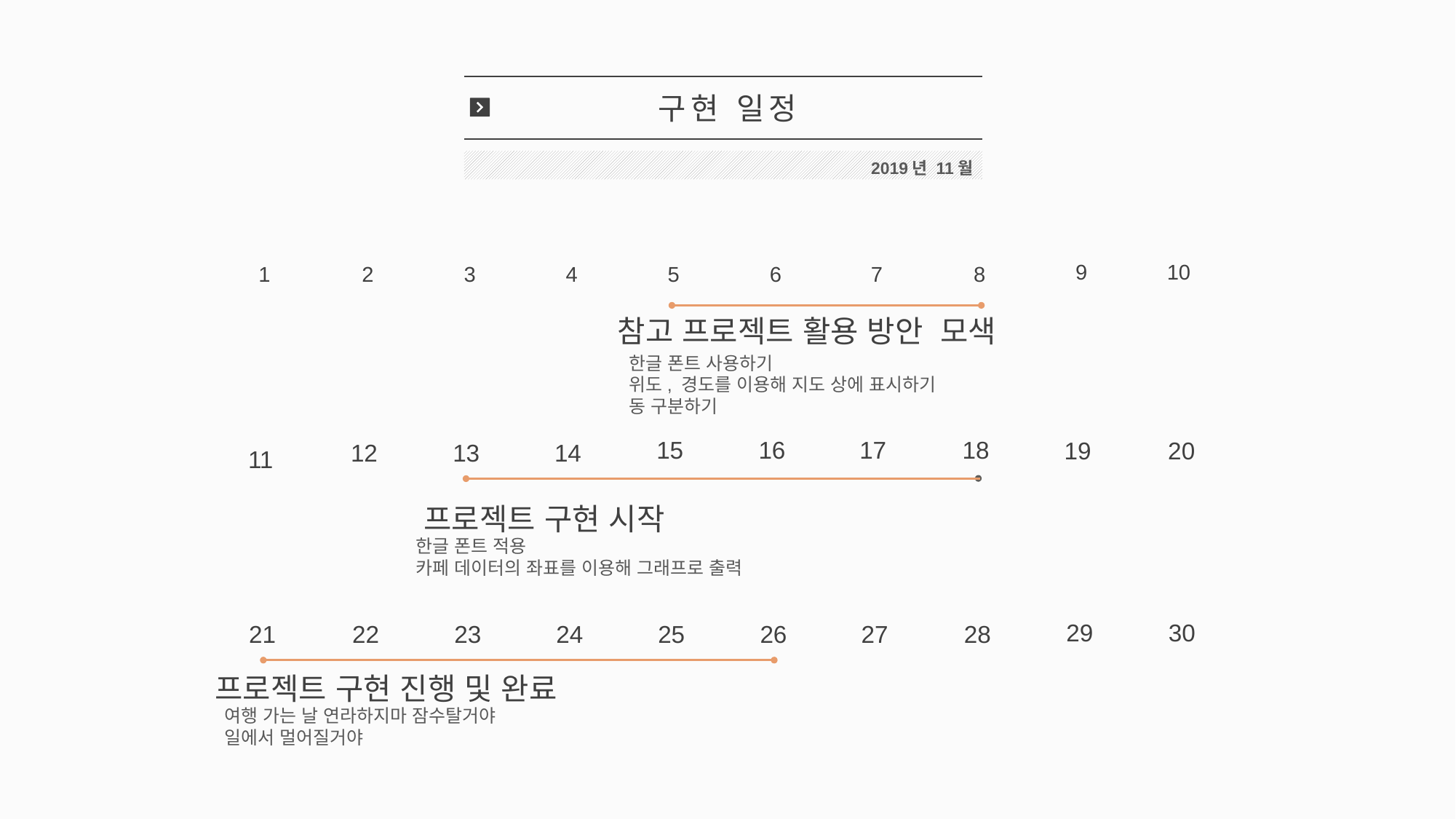

구현 일정

2019년 11월

9
10
1
2
3
4
5
6
7
8

참고 프로젝트 활용 방안  모색
한글 폰트 사용하기
위도, 경도를 이용해 지도 상에 표시하기
동 구분하기
15
16
17
18
19
20
12
13
14
11

프로젝트 구현 시작
한글 폰트 적용
카페 데이터의 좌표를 이용해 그래프로 출력
29
30
21
22
23
24
25
26
27
28

프로젝트 구현 진행 및 완료
여행 가는 날 연라하지마 잠수탈거야
일에서 멀어질거야